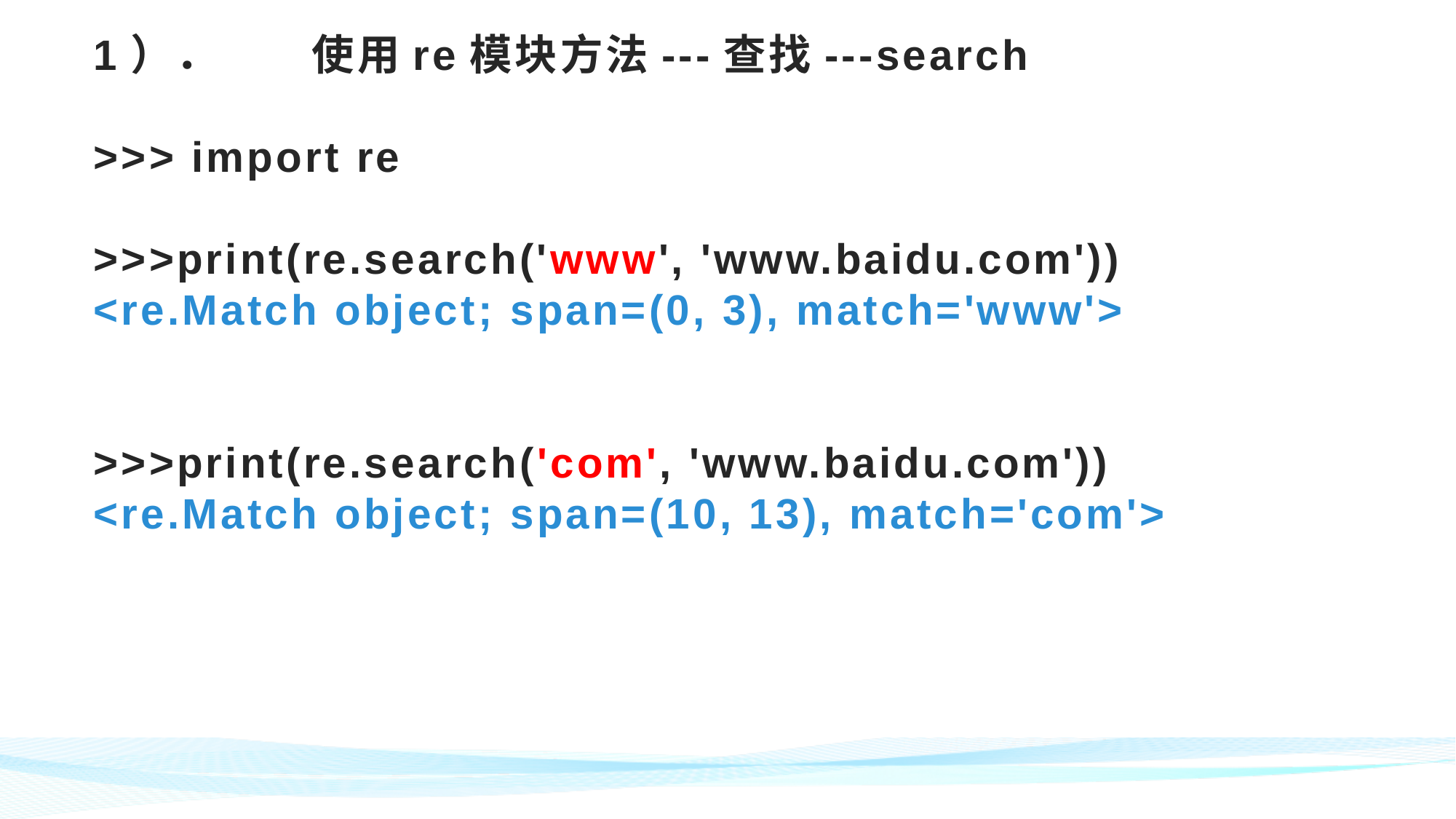

# 1）．	使用re模块方法---查找---search >>> import re >>>print(re.search('www', 'www.baidu.com')) <re.Match object; span=(0, 3), match='www'> >>>print(re.search('com', 'www.baidu.com')) <re.Match object; span=(10, 13), match='com'>